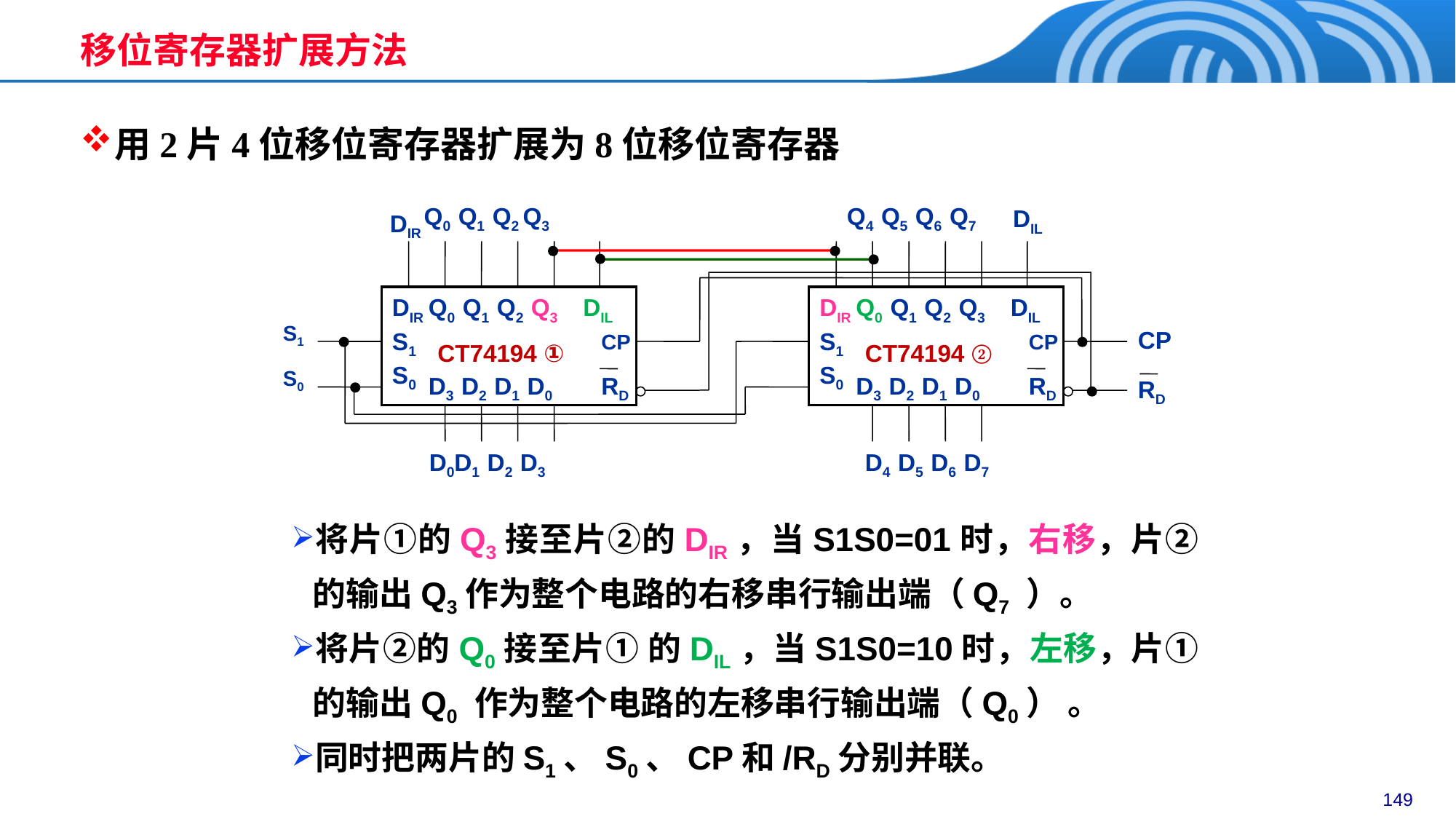

移位寄存器扩展方法
用2片4位移位寄存器扩展为8位移位寄存器
Q0  Q1  Q2 Q3
Q4  Q5  Q6  Q7
DIL
DIR

DIR
Q0  Q1  Q2  Q3
DIL
S1
S0
CP
CT74194 ①
D3  D2  D1  D0
RD

DIR
Q0  Q1  Q2  Q3
DIL
S1
S0
CP
CT74194 ②
D3  D2  D1  D0
RD

S1
CP

S0
RD

D0D1  D2  D3
D4  D5  D6  D7
将片①的Q3接至片②的DIR，当S1S0=01时，右移，片②的输出Q3作为整个电路的右移串行输出端（Q7 ）。
将片②的Q0接至片① 的DIL，当S1S0=10时，左移，片①的输出Q0 作为整个电路的左移串行输出端（Q0） 。
同时把两片的S1、S0、CP和/RD分别并联。